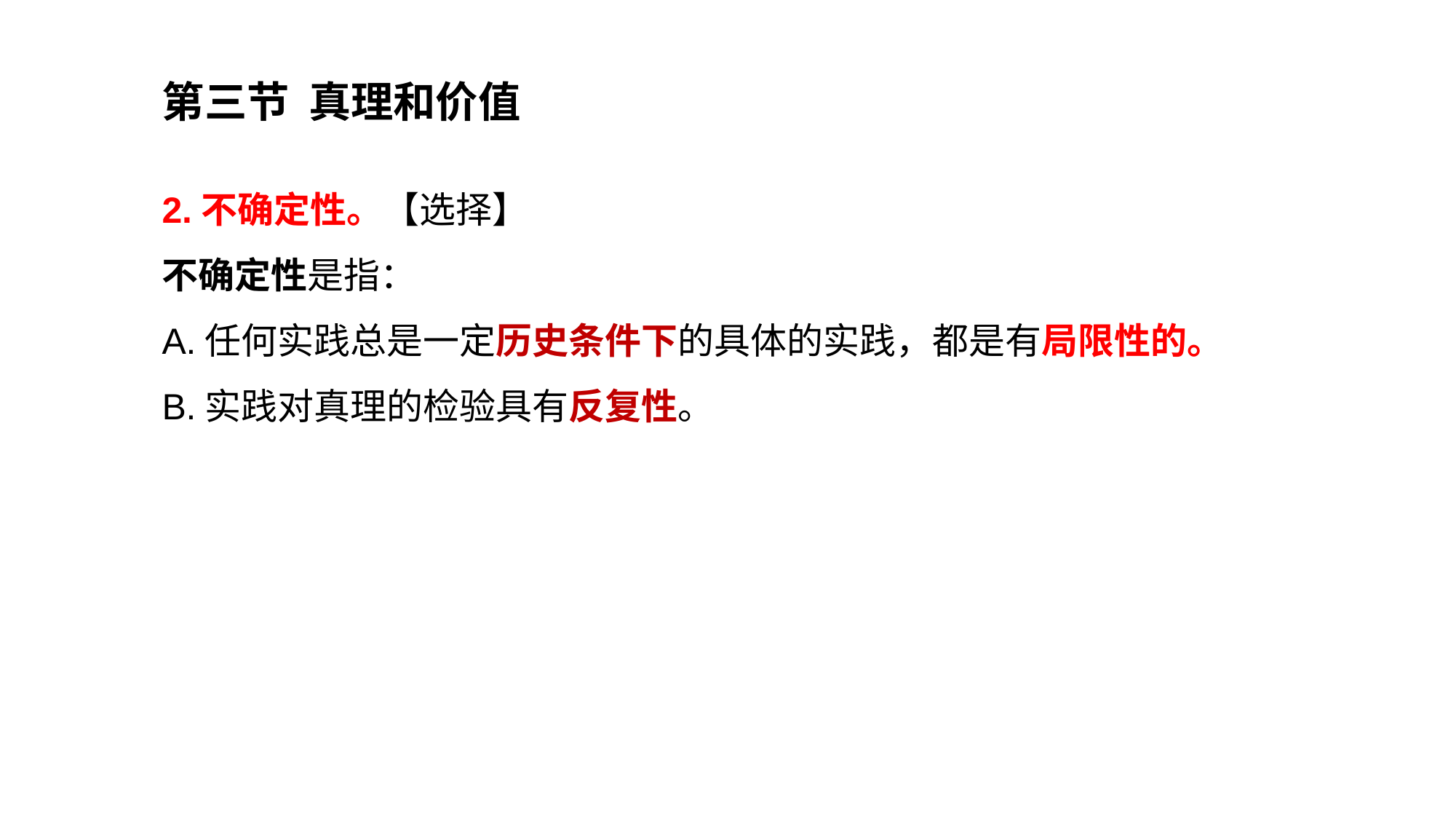

第三节  真理和价值
2.不确定性。【选择】
不确定性是指：
A.任何实践总是一定历史条件下的具体的实践，都是有局限性的。
B.实践对真理的检验具有反复性。